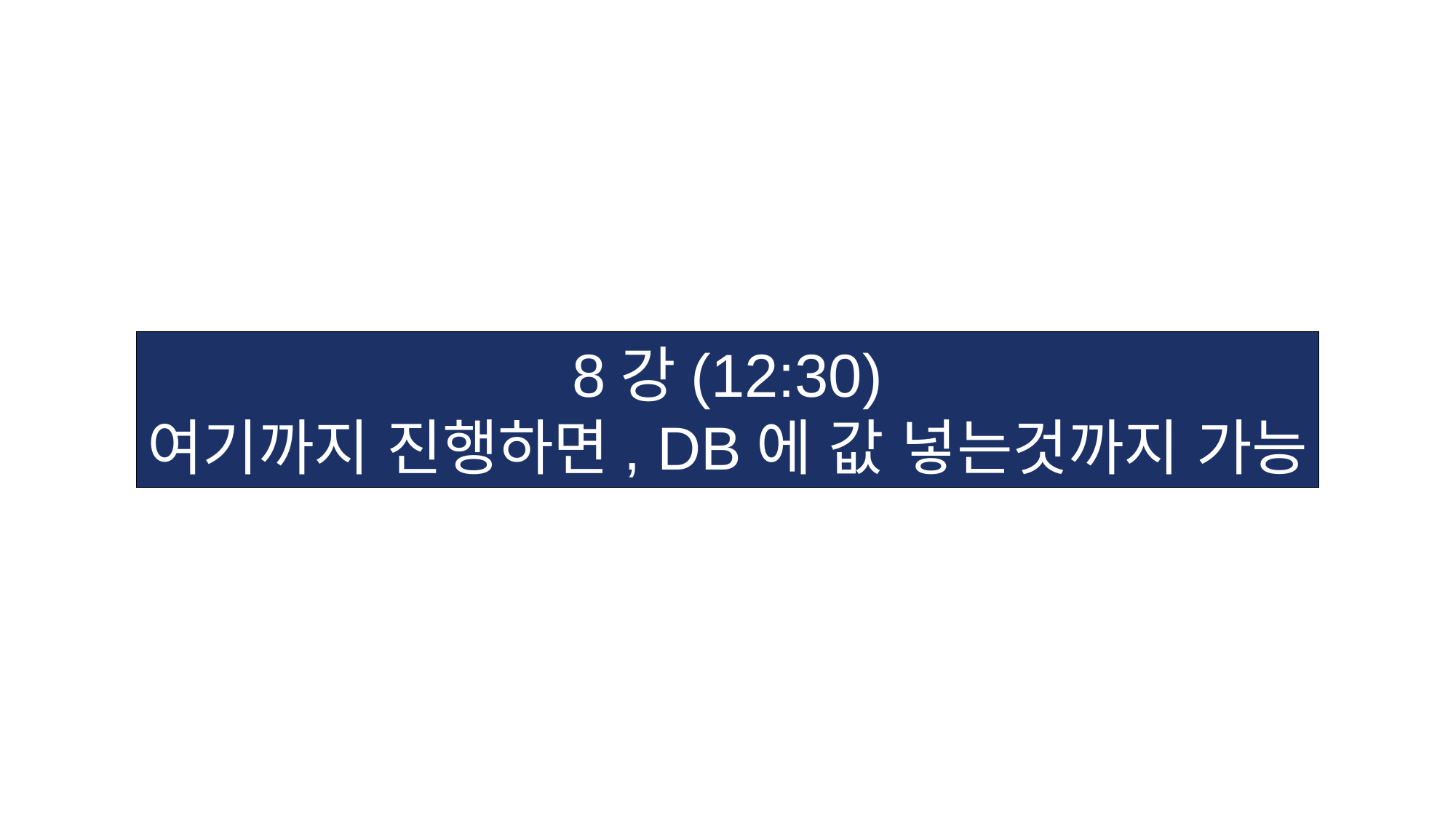

8강(12:30)
여기까지 진행하면, DB에 값 넣는것까지 가능